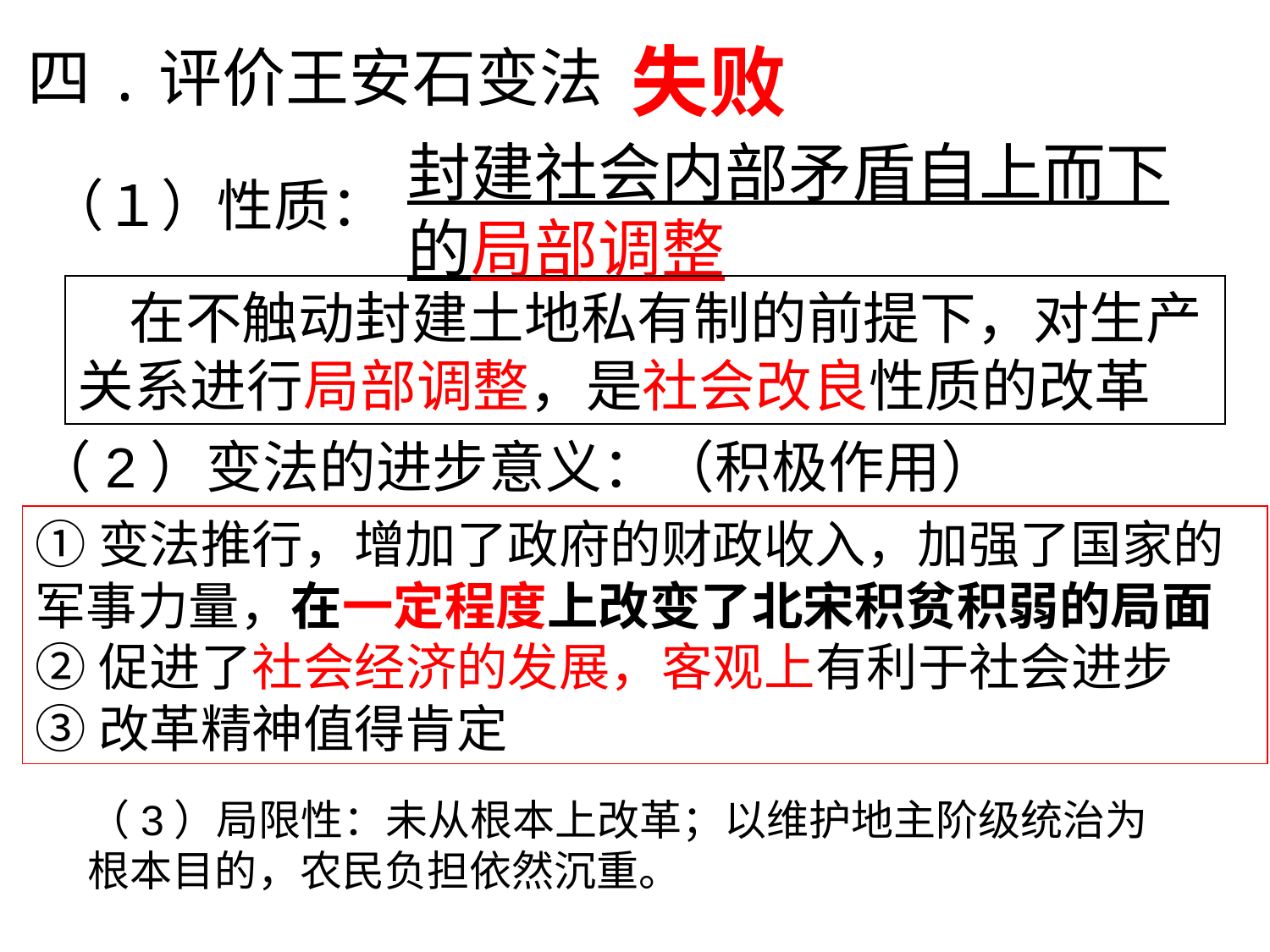

失败
四.评价王安石变法
封建社会内部矛盾自上而下的局部调整
（１）性质：
   在不触动封建土地私有制的前提下，对生产关系进行局部调整，是社会改良性质的改革
（2）变法的进步意义：（积极作用）
①变法推行，增加了政府的财政收入，加强了国家的军事力量，在一定程度上改变了北宋积贫积弱的局面
②促进了社会经济的发展，客观上有利于社会进步
③改革精神值得肯定
（3）局限性：未从根本上改革；以维护地主阶级统治为根本目的，农民负担依然沉重。